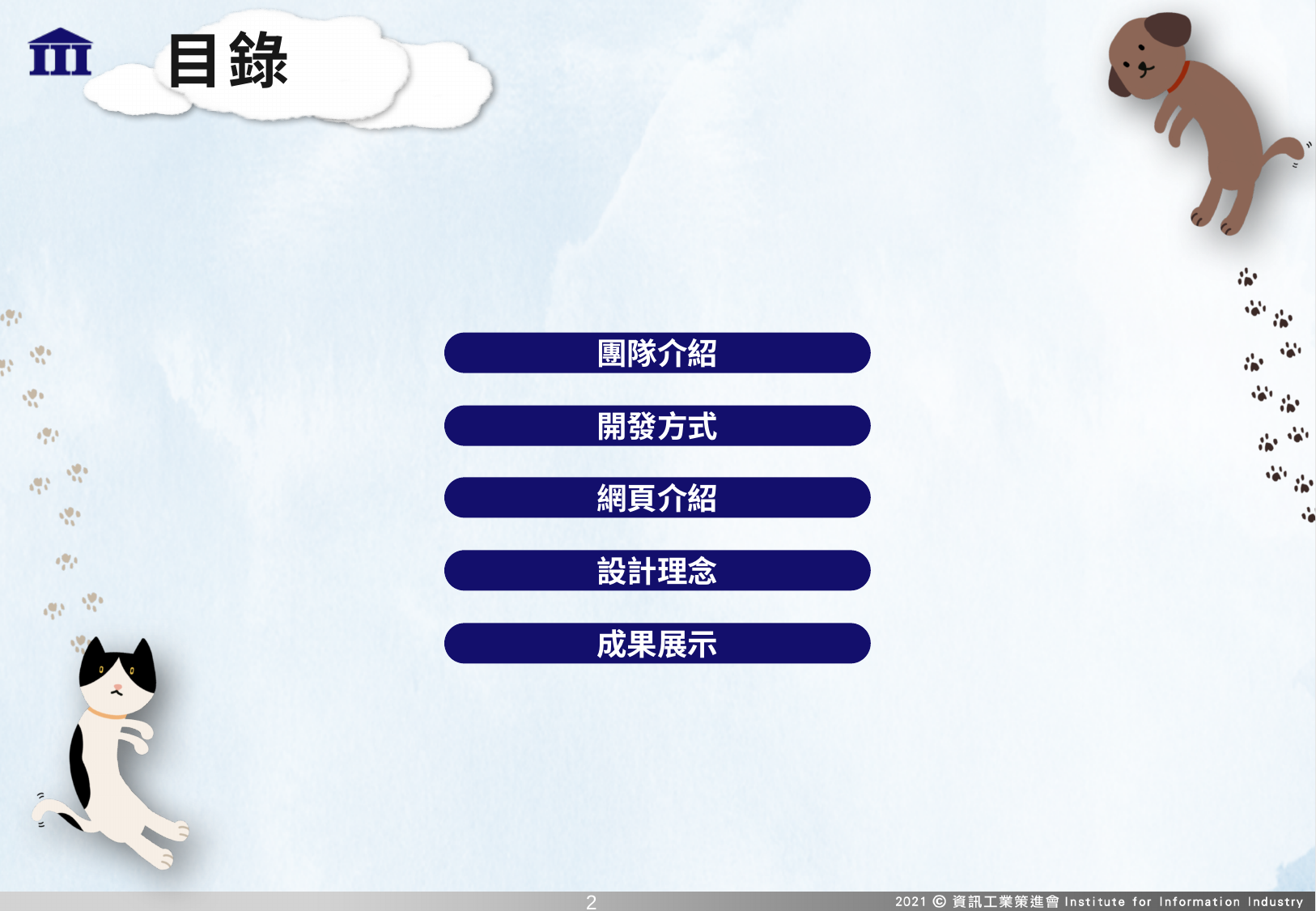

# 目錄
團隊介紹
開發方式
網頁介紹
設計理念
成果展示